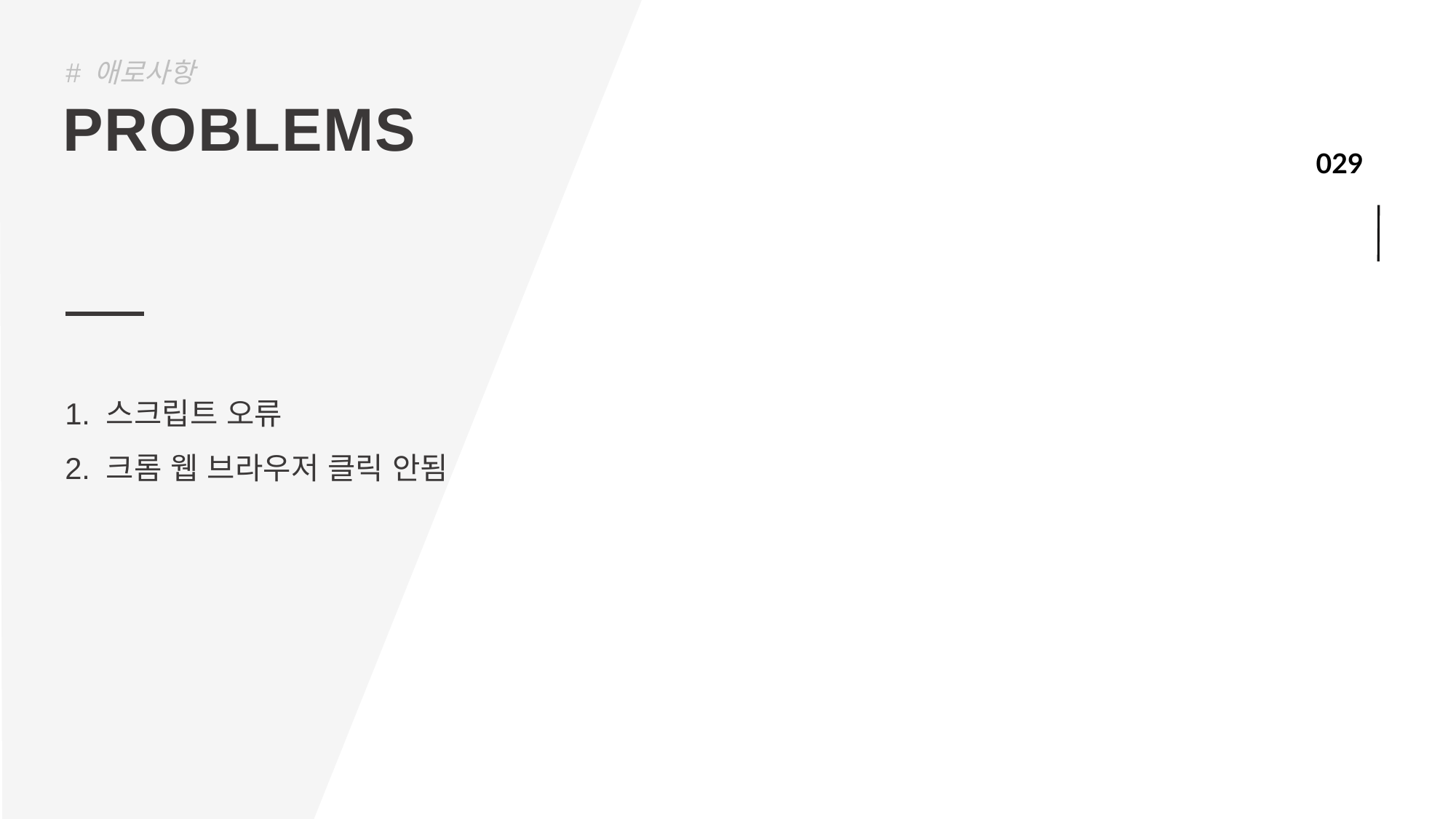

# 애로사항
PROBLEMS
스크립트 오류
크롬 웹 브라우저 클릭 안됨